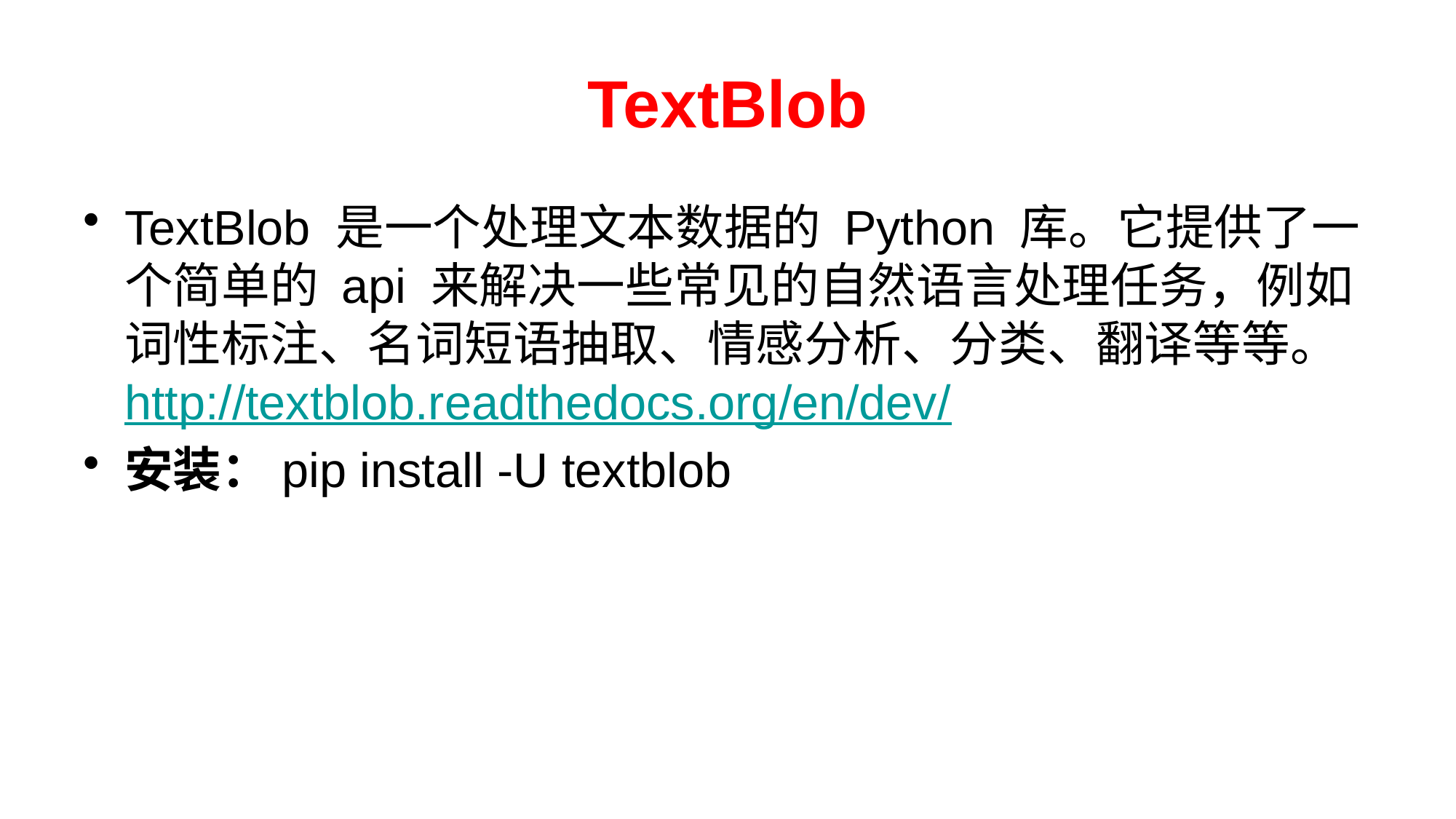

# TextBlob
TextBlob 是一个处理文本数据的 Python 库。它提供了一个简单的 api 来解决一些常见的自然语言处理任务，例如词性标注、名词短语抽取、情感分析、分类、翻译等等。http://textblob.readthedocs.org/en/dev/
安装：pip install -U textblob